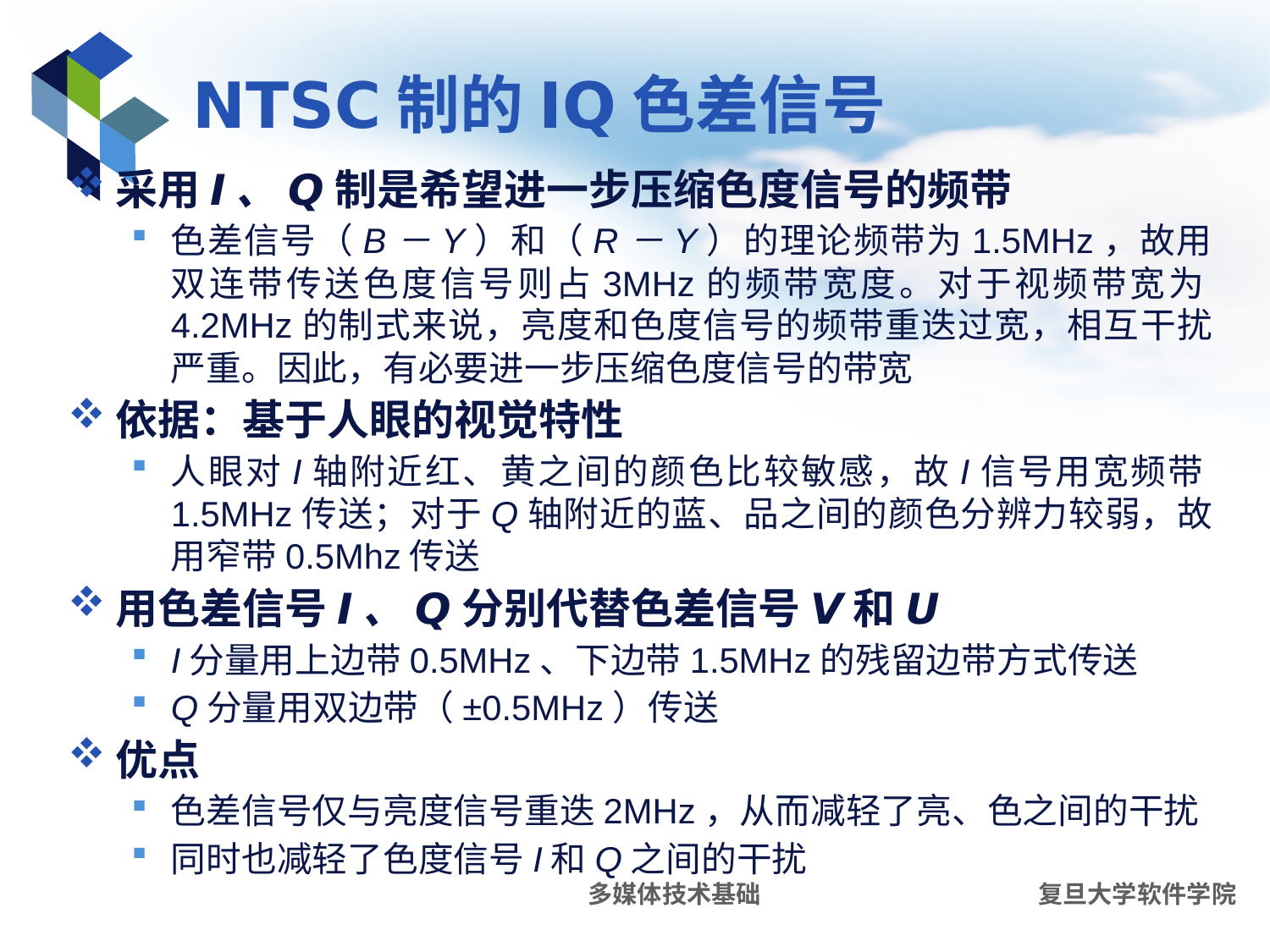

# NTSC制的IQ色差信号
采用I、Q制是希望进一步压缩色度信号的频带
色差信号（B－Y）和（R－Y）的理论频带为1.5MHz，故用双连带传送色度信号则占3MHz的频带宽度。对于视频带宽为4.2MHz的制式来说，亮度和色度信号的频带重迭过宽，相互干扰严重。因此，有必要进一步压缩色度信号的带宽
依据：基于人眼的视觉特性
人眼对I轴附近红、黄之间的颜色比较敏感，故I信号用宽频带1.5MHz传送；对于Q轴附近的蓝、品之间的颜色分辨力较弱，故用窄带0.5Mhz传送
用色差信号I、Q分别代替色差信号V和U
I分量用上边带0.5MHz、下边带1.5MHz的残留边带方式传送
Q分量用双边带（±0.5MHz）传送
优点
色差信号仅与亮度信号重迭2MHz，从而减轻了亮、色之间的干扰
同时也减轻了色度信号I和Q之间的干扰
多媒体技术基础